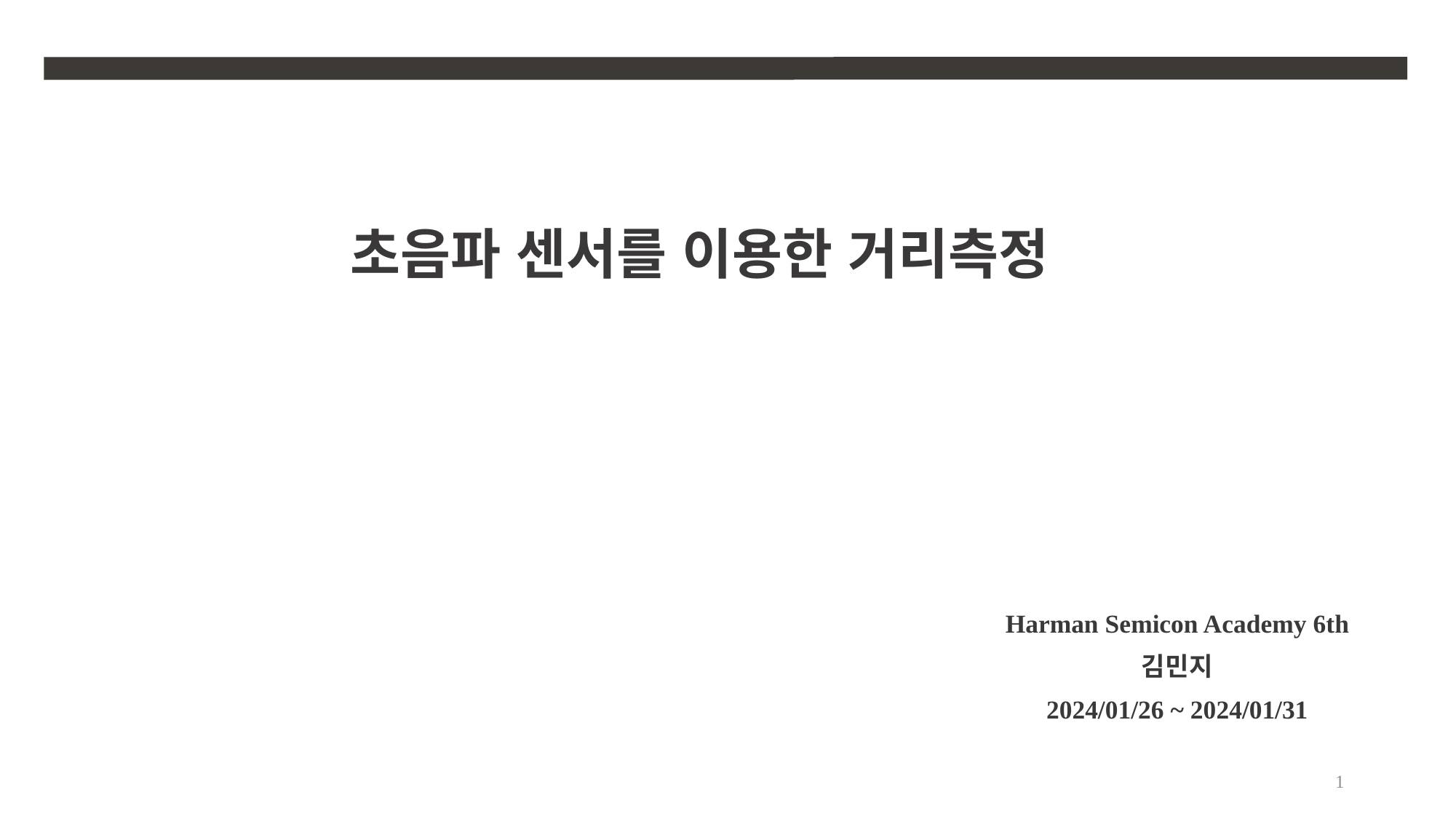

초음파 센서를 이용한 거리측정
Harman Semicon Academy 6th
김민지
2024/01/26 ~ 2024/01/31
1